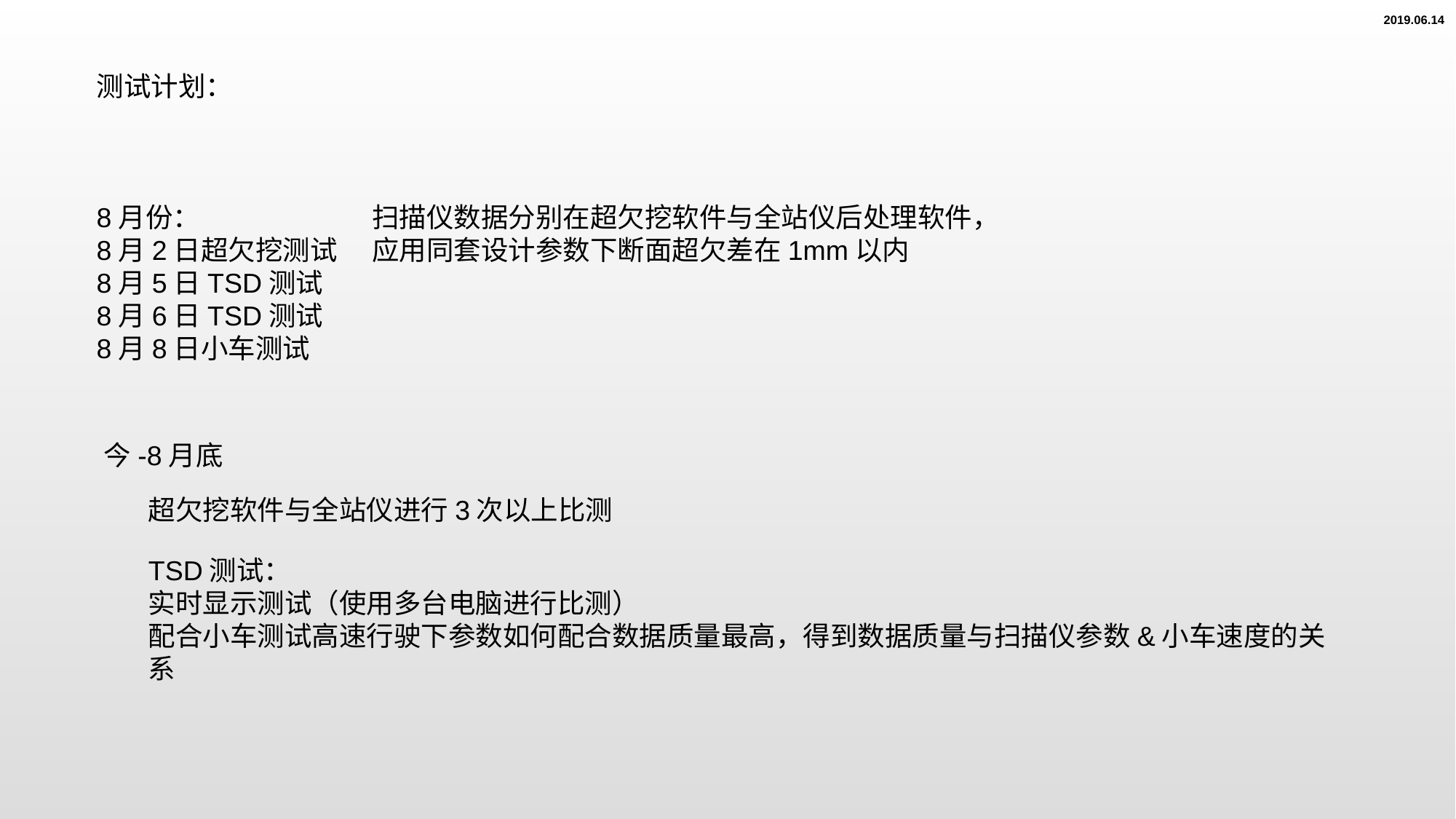

2019.06.14
测试计划：
8月份：
8月2日超欠挖测试
8月5日TSD测试
8月6日TSD测试
8月8日小车测试
扫描仪数据分别在超欠挖软件与全站仪后处理软件，应用同套设计参数下断面超欠差在1mm以内
今-8月底
超欠挖软件与全站仪进行3次以上比测
TSD测试：
实时显示测试（使用多台电脑进行比测）
配合小车测试高速行驶下参数如何配合数据质量最高，得到数据质量与扫描仪参数&小车速度的关系